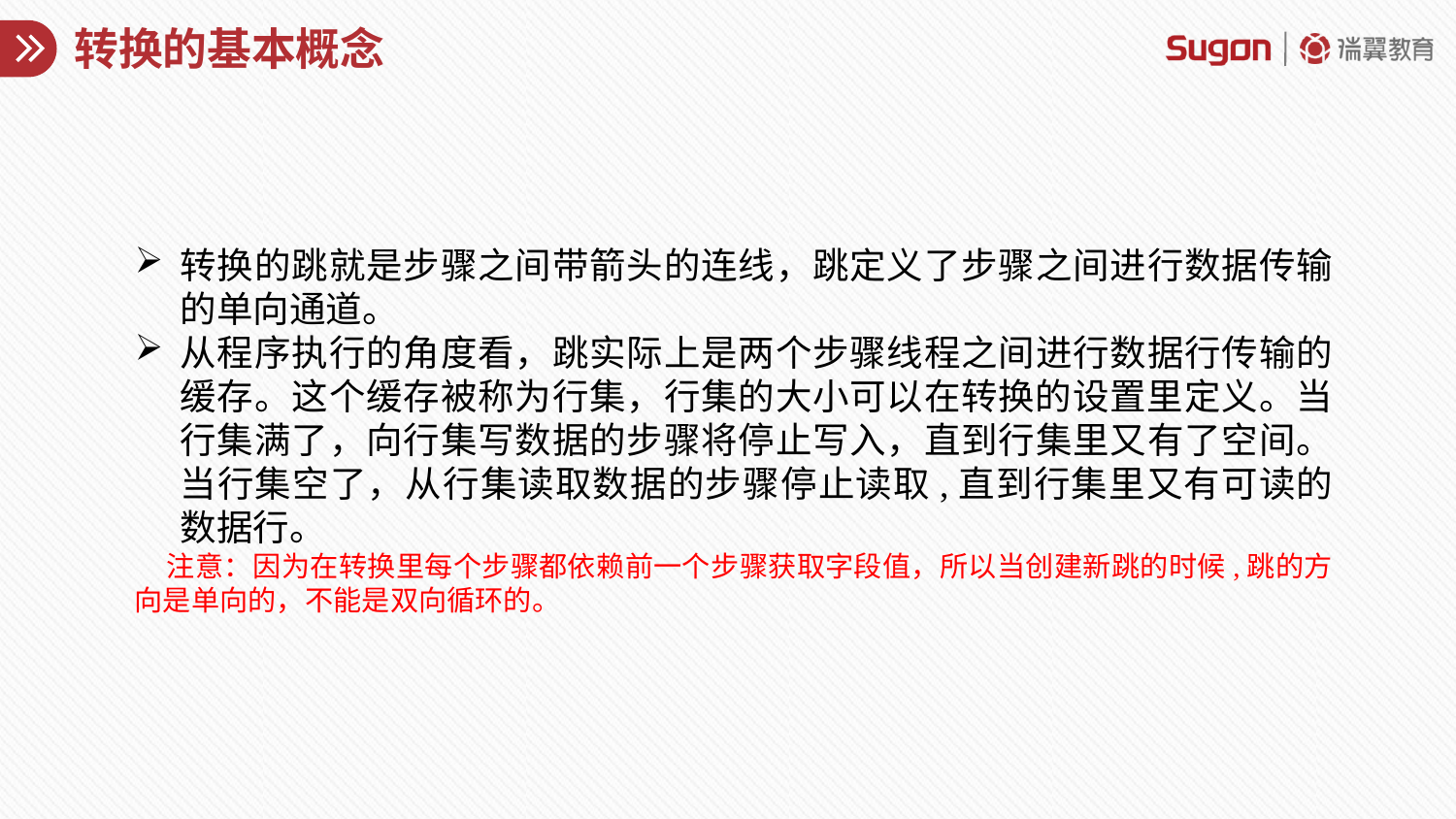

# 转换的基本概念
转换的跳就是步骤之间带箭头的连线，跳定义了步骤之间进行数据传输的单向通道。
从程序执行的角度看，跳实际上是两个步骤线程之间进行数据行传输的缓存。这个缓存被称为行集，行集的大小可以在转换的设置里定义。当行集满了，向行集写数据的步骤将停止写入，直到行集里又有了空间。当行集空了，从行集读取数据的步骤停止读取,直到行集里又有可读的数据行。
注意：因为在转换里每个步骤都依赖前一个步骤获取字段值，所以当创建新跳的时候,跳的方向是单向的，不能是双向循环的。